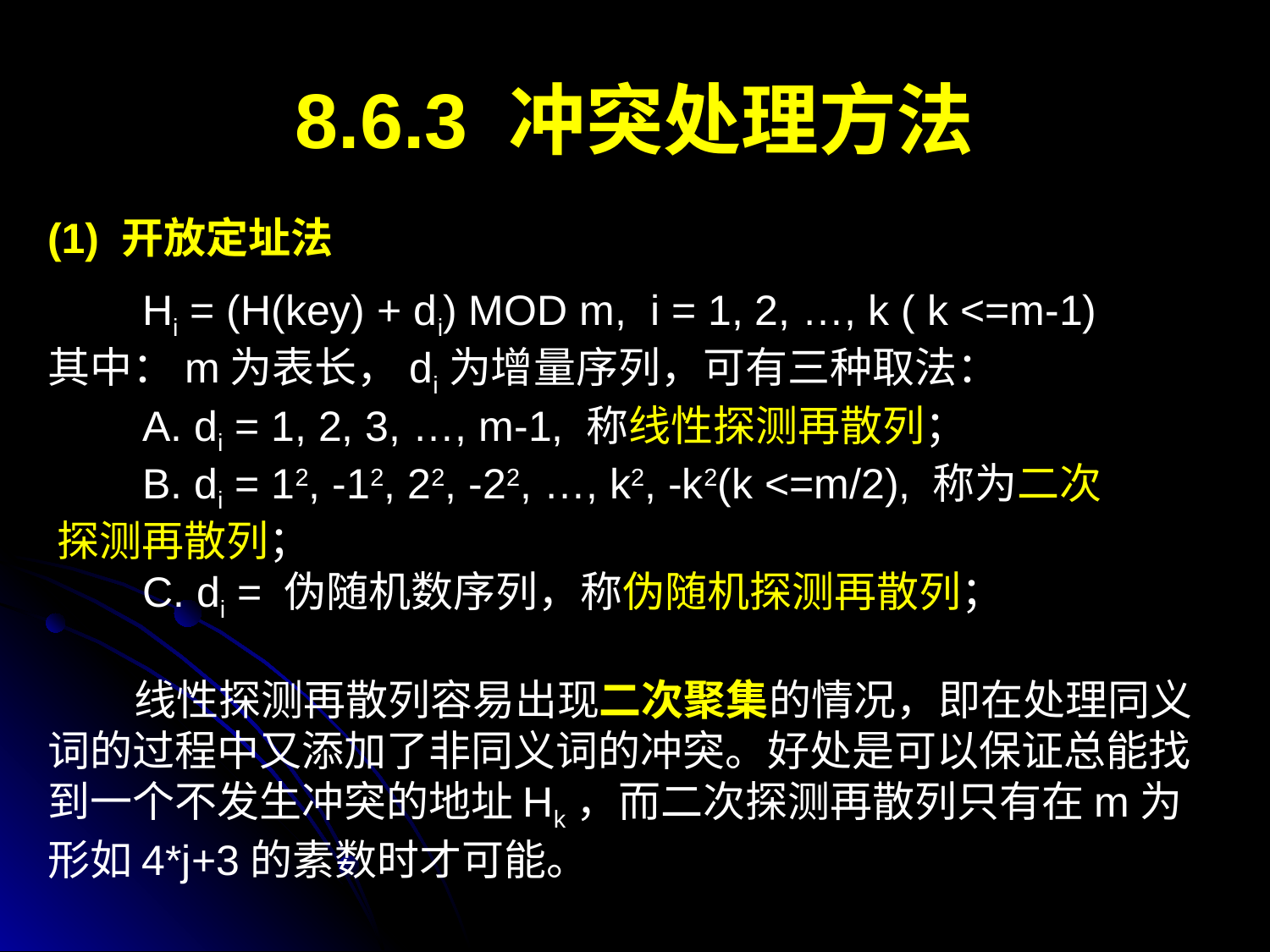

8.6.3 冲突处理方法
(1) 开放定址法
        Hi = (H(key) + di) MOD m,  i = 1, 2, …, k ( k <=m-1)
其中：m为表长，di为增量序列，可有三种取法：
        A. di = 1, 2, 3, …, m-1, 称线性探测再散列；
        B. di = 12, -12, 22, -22, …, k2, -k2(k <=m/2), 称为二次	     探测再散列；
        C. di = 伪随机数序列，称伪随机探测再散列；

        线性探测再散列容易出现二次聚集的情况，即在处理同义词的过程中又添加了非同义词的冲突。好处是可以保证总能找到一个不发生冲突的地址Hk，而二次探测再散列只有在m为形如4*j+3的素数时才可能。